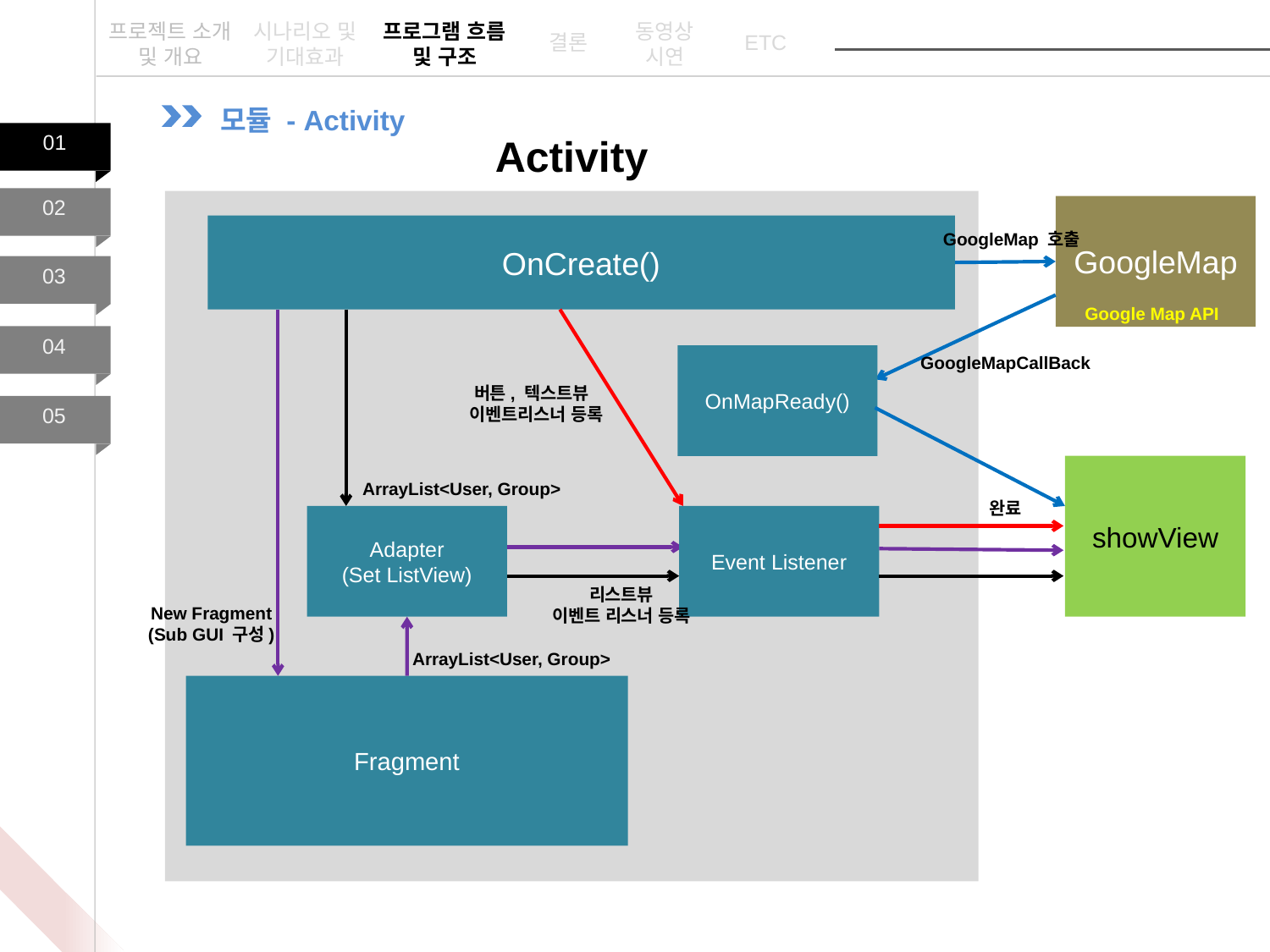

프로젝트 소개 및 개요
시나리오 및 기대효과
프로그램 흐름 및 구조
동영상
시연
ETC
결론
모듈 - Activity

01

02

Activity

GoogleMap
OnCreate()
GoogleMap 호출

03
Google Map API

04
OnMapReady()
GoogleMapCallBack

버튼, 텍스트뷰
 이벤트리스너 등록

05

showView
ArrayList<User, Group>
완료
Adapter
(Set ListView)
Event Listener
리스트뷰
이벤트 리스너 등록
New Fragment
(Sub GUI 구성)
ArrayList<User, Group>
Fragment